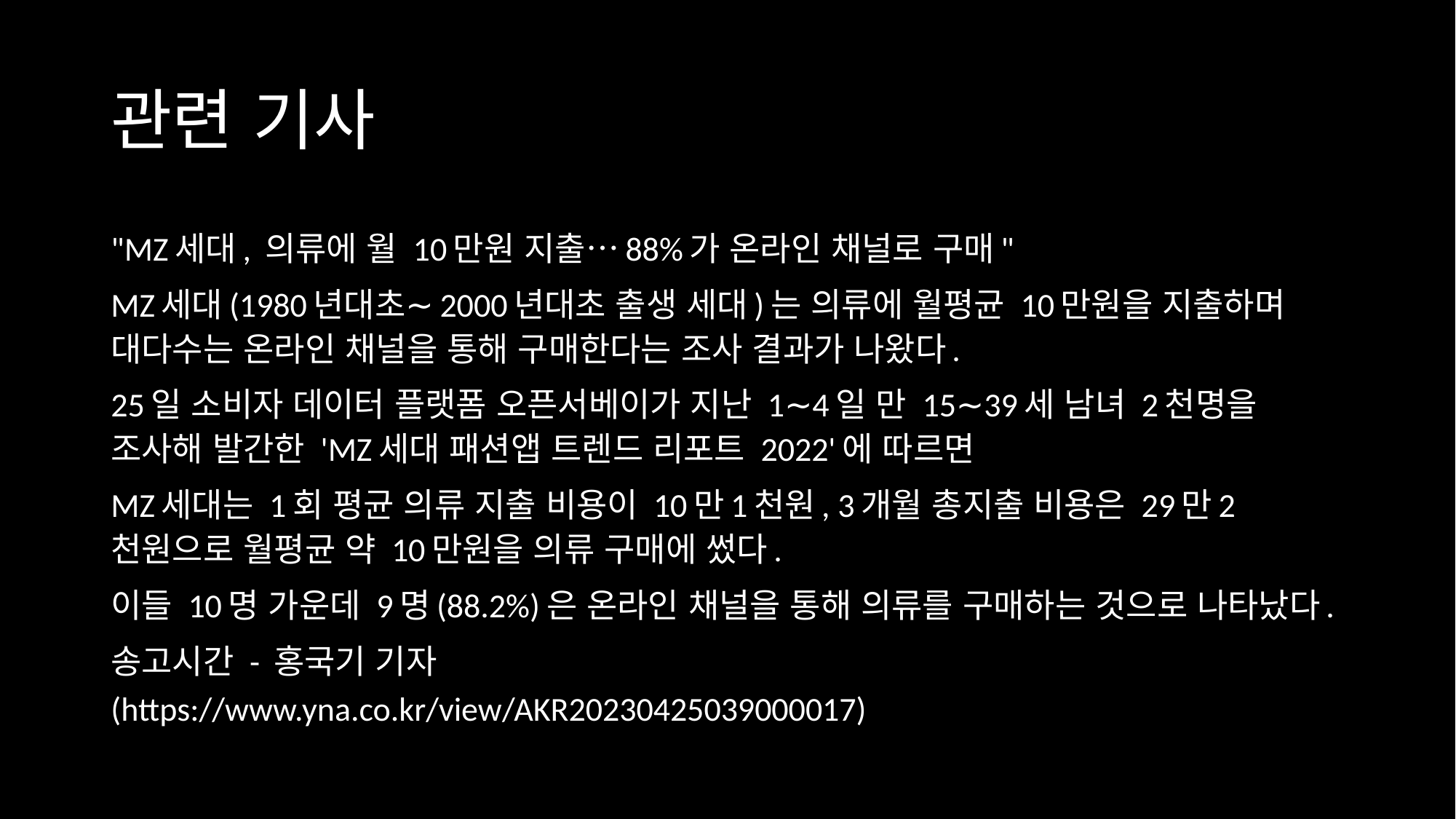

# 관련 기사
"MZ세대, 의류에 월 10만원 지출…88%가 온라인 채널로 구매"
MZ세대(1980년대초∼2000년대초 출생 세대)는 의류에 월평균 10만원을 지출하며 대다수는 온라인 채널을 통해 구매한다는 조사 결과가 나왔다.
25일 소비자 데이터 플랫폼 오픈서베이가 지난 1∼4일 만 15∼39세 남녀 2천명을 조사해 발간한 'MZ세대 패션앱 트렌드 리포트 2022'에 따르면
MZ세대는 1회 평균 의류 지출 비용이 10만1천원, 3개월 총지출 비용은 29만2천원으로 월평균 약 10만원을 의류 구매에 썼다.
이들 10명 가운데 9명(88.2%)은 온라인 채널을 통해 의류를 구매하는 것으로 나타났다.
송고시간 - 홍국기 기자
(https://www.yna.co.kr/view/AKR20230425039000017)